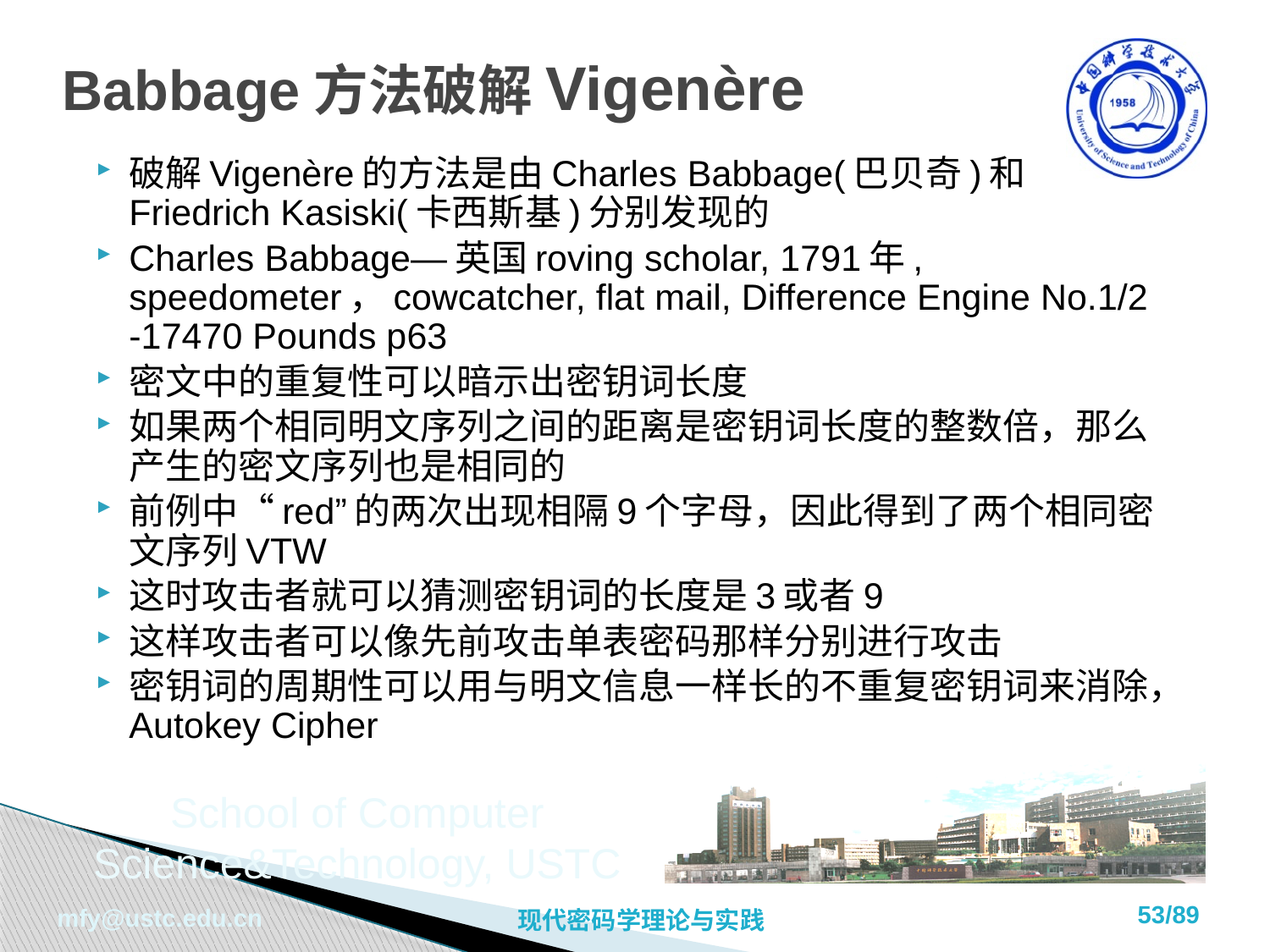

# Babbage方法破解Vigenère
破解Vigenère的方法是由Charles Babbage(巴贝奇)和Friedrich Kasiski(卡西斯基)分别发现的
Charles Babbage—英国roving scholar, 1791年,  speedometer，cowcatcher, flat mail, Difference Engine No.1/2 -17470 Pounds p63
密文中的重复性可以暗示出密钥词长度
如果两个相同明文序列之间的距离是密钥词长度的整数倍，那么产生的密文序列也是相同的
前例中“red”的两次出现相隔9个字母，因此得到了两个相同密文序列VTW
这时攻击者就可以猜测密钥词的长度是3或者9
这样攻击者可以像先前攻击单表密码那样分别进行攻击
密钥词的周期性可以用与明文信息一样长的不重复密钥词来消除，Autokey Cipher